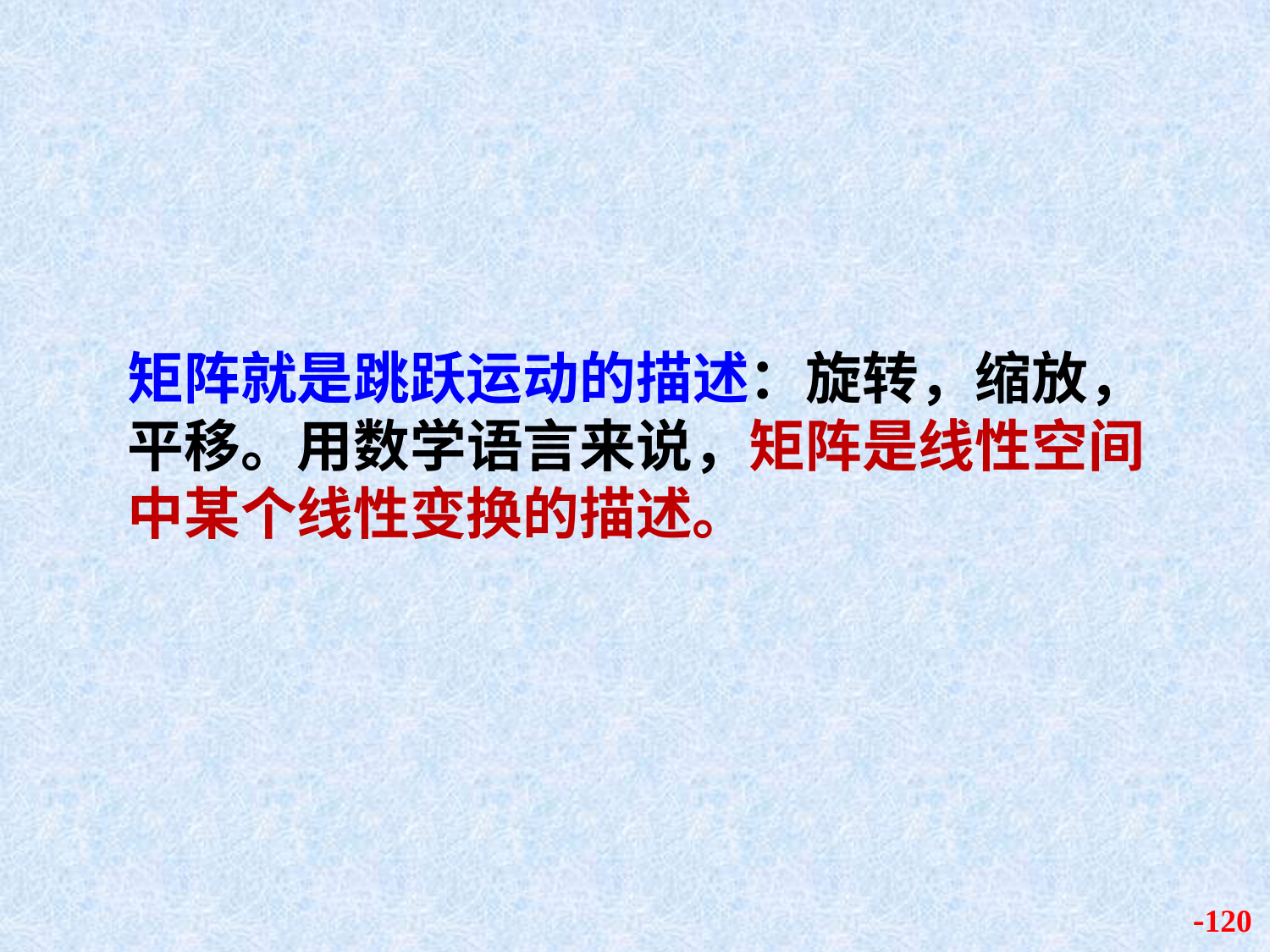

矩阵就是跳跃运动的描述：旋转，缩放，平移。用数学语言来说，矩阵是线性空间中某个线性变换的描述。
-120-